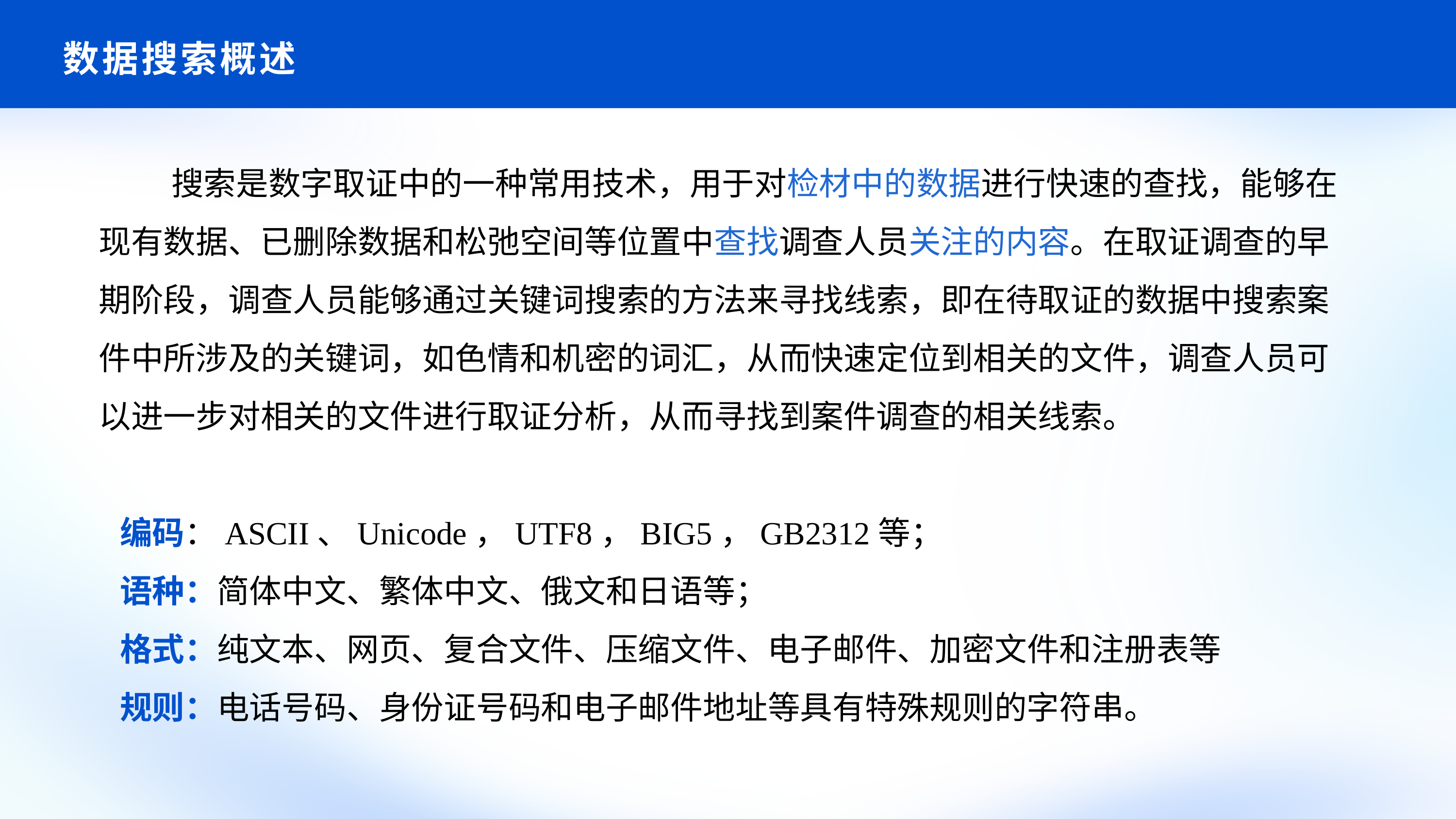

# 数据搜索概述
      搜索是数字取证中的一种常用技术，用于对检材中的数据进行快速的查找，能够在现有数据、已删除数据和松弛空间等位置中查找调查人员关注的内容。在取证调查的早期阶段，调查人员能够通过关键词搜索的方法来寻找线索，即在待取证的数据中搜索案件中所涉及的关键词，如色情和机密的词汇，从而快速定位到相关的文件，调查人员可以进一步对相关的文件进行取证分析，从而寻找到案件调查的相关线索。

编码：ASCII、Unicode，UTF8，BIG5，GB2312等；
语种：简体中文、繁体中文、俄文和日语等；
格式：纯文本、网页、复合文件、压缩文件、电子邮件、加密文件和注册表等
规则：电话号码、身份证号码和电子邮件地址等具有特殊规则的字符串。